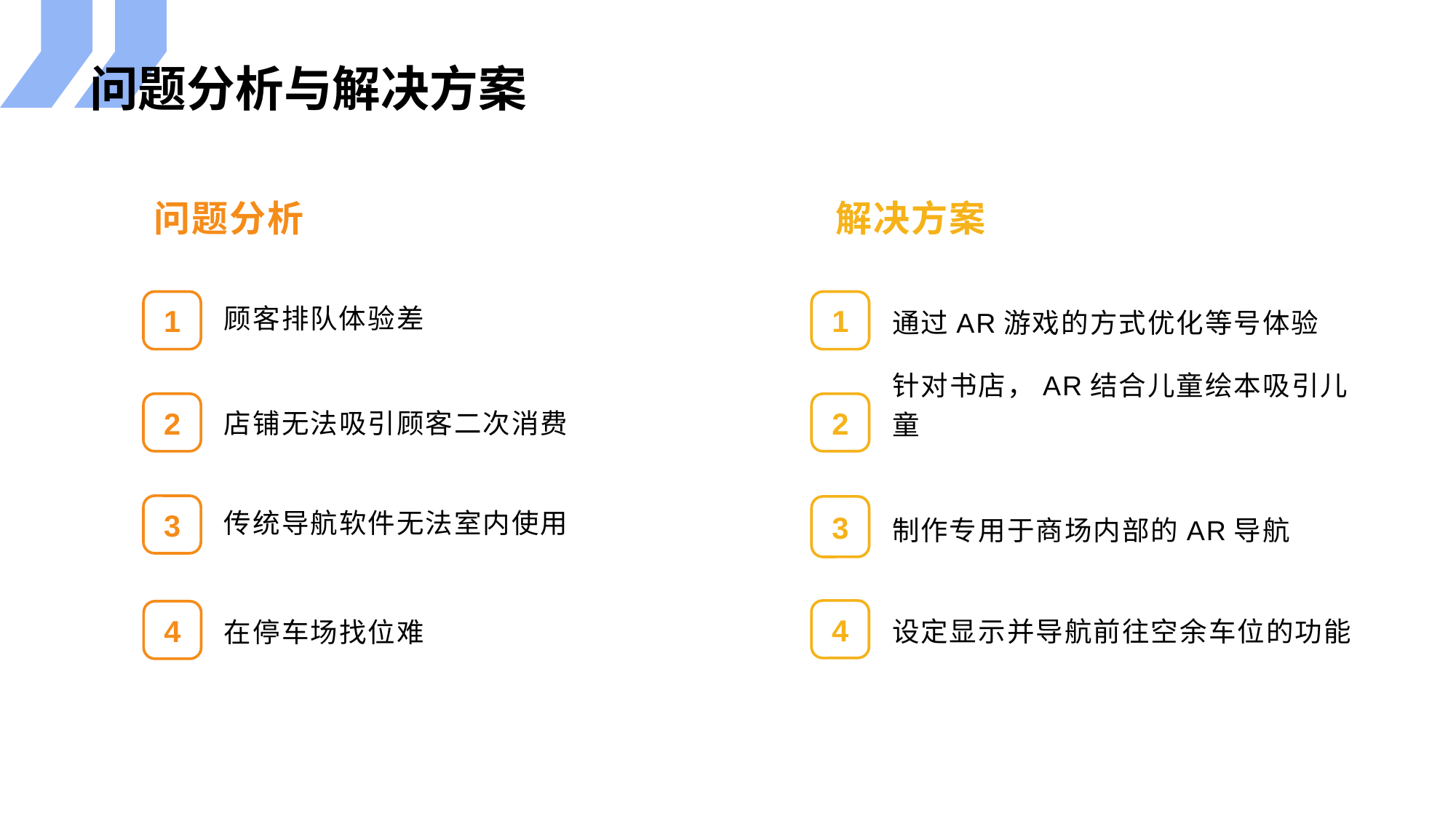

# 问题分析与解决方案
问题分析
解决方案
1
传统导航软件无法室内使用
顾客排队体验差
2
店铺无法吸引顾客二次消费
3
1
通过AR游戏的方式优化等号体验
2
针对书店，AR结合儿童绘本吸引儿童
3
制作专用于商场内部的AR导航
4
4
设定显示并导航前往空余车位的功能
在停车场找位难